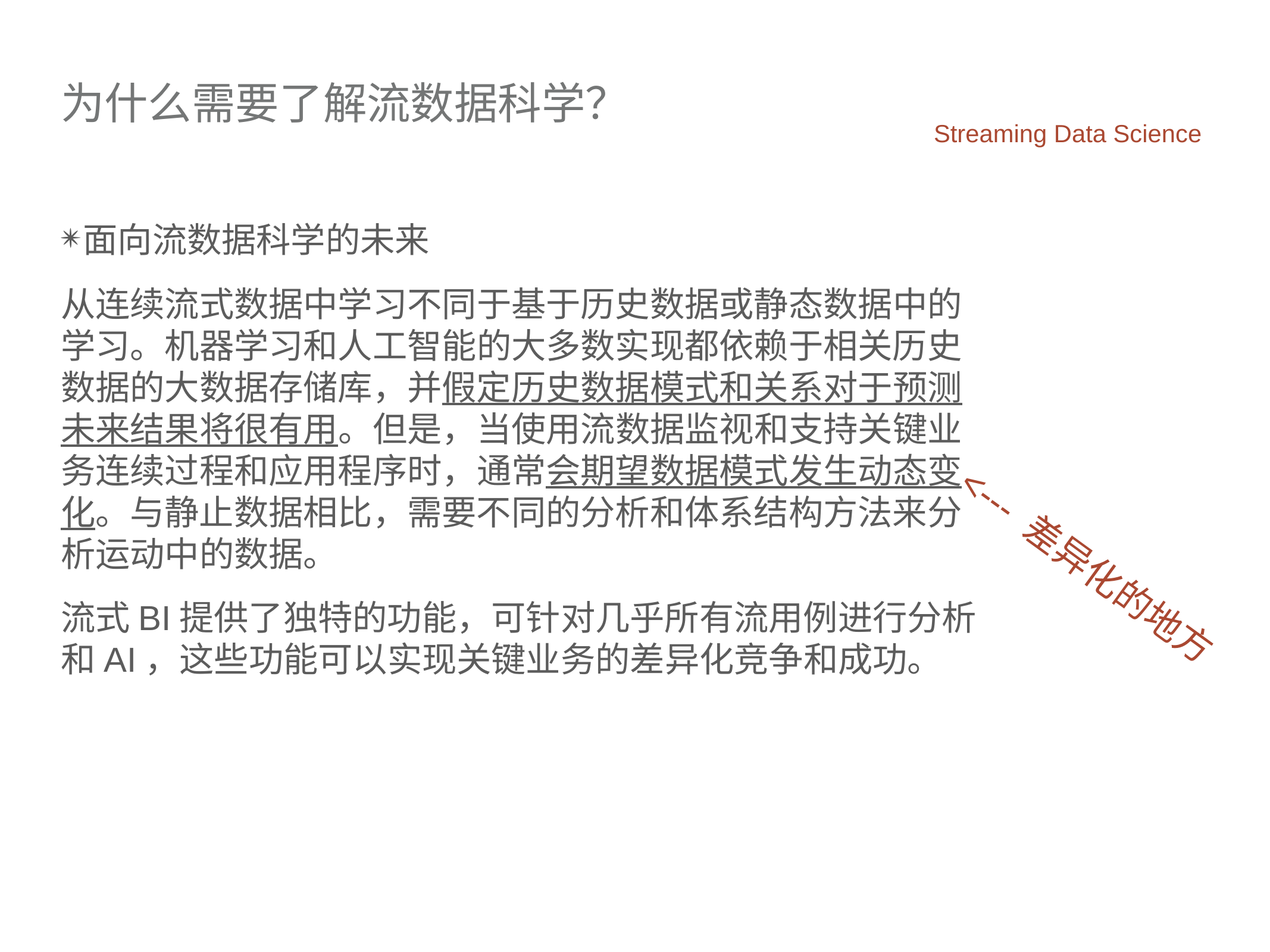

11
# 为什么需要了解流数据科学？
Streaming Data Science

面向流数据科学的未来
从连续流式数据中学习不同于基于历史数据或静态数据中的学习。机器学习和人工智能的大多数实现都依赖于相关历史数据的大数据存储库，并假定历史数据模式和关系对于预测未来结果将很有用。但是，当使用流数据监视和支持关键业务连续过程和应用程序时，通常会期望数据模式发生动态变化。与静止数据相比，需要不同的分析和体系结构方法来分析运动中的数据。
流式BI提供了独特的功能，可针对几乎所有流用例进行分析和AI，这些功能可以实现关键业务的差异化竞争和成功。
<--- 差异化的地方